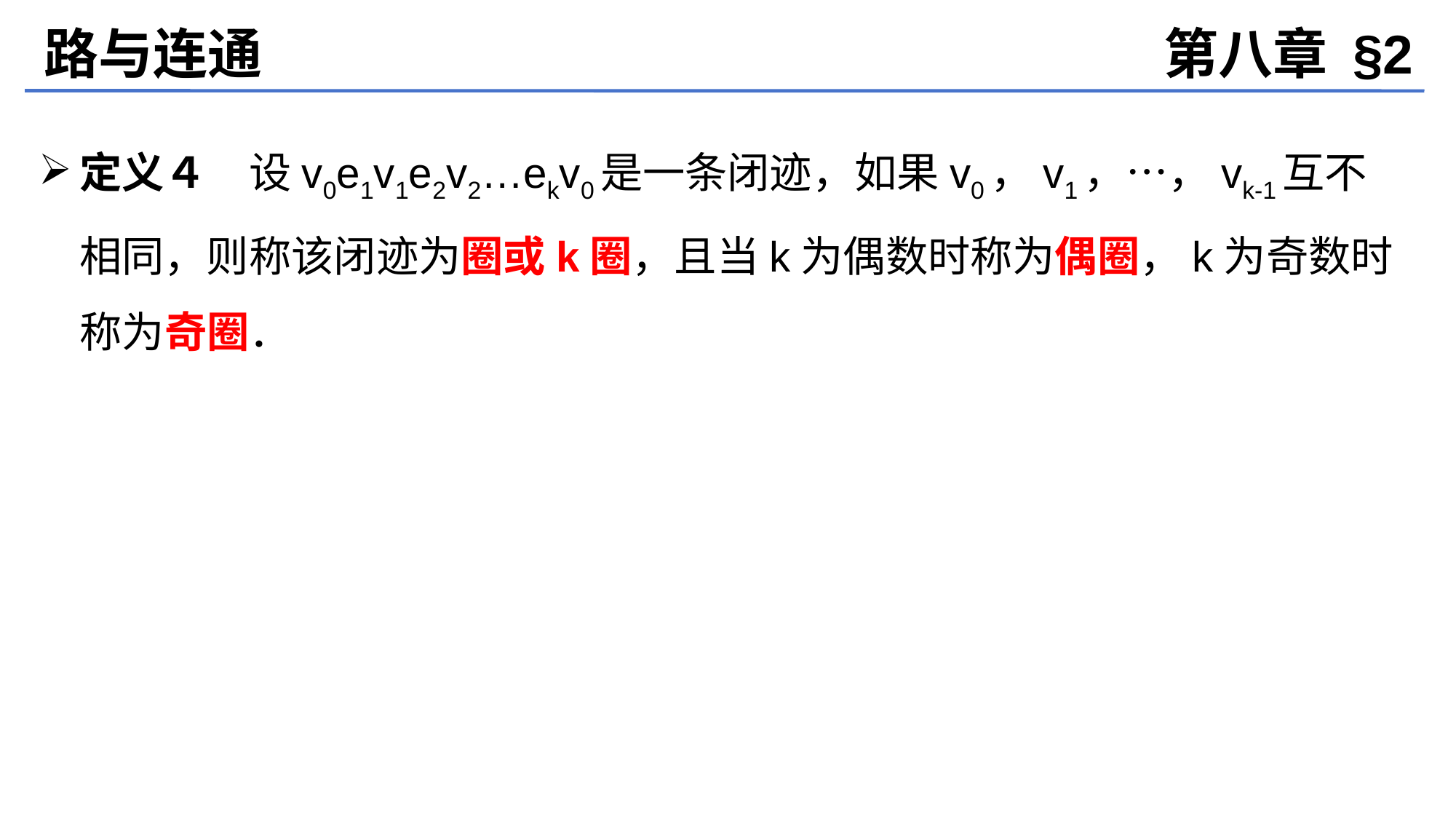

路与连通
第八章 §2
定义４　设v0e1v1e2v2…ekv0是一条闭迹，如果v0，v1，…，vk-1互不相同，则称该闭迹为圈或k圈，且当k为偶数时称为偶圈，k为奇数时称为奇圈．